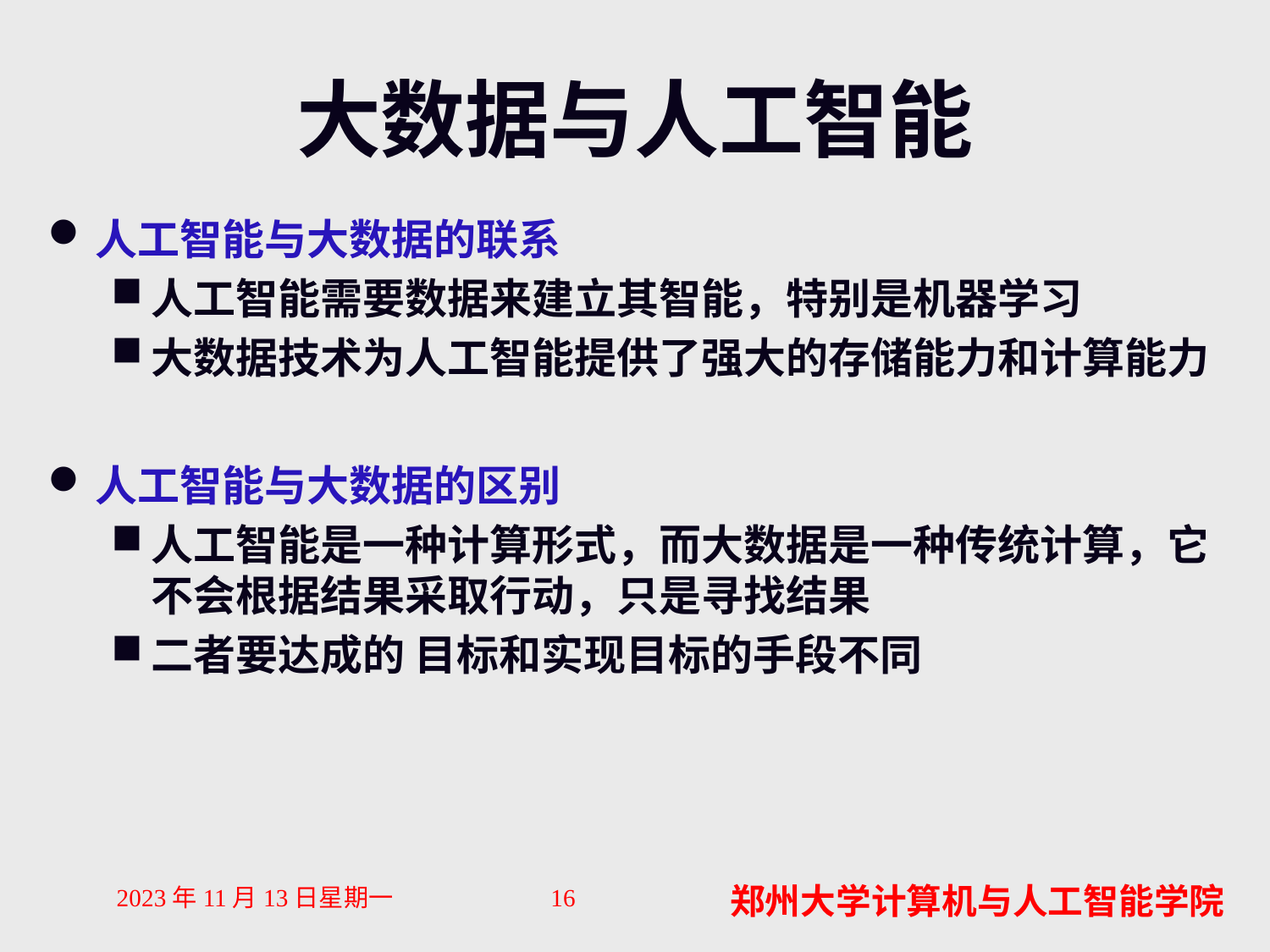

# 大数据与人工智能
人工智能与大数据的联系
人工智能需要数据来建立其智能，特别是机器学习
大数据技术为人工智能提供了强大的存储能力和计算能力

人工智能与大数据的区别
人工智能是一种计算形式，而大数据是一种传统计算，它不会根据结果采取行动，只是寻找结果
二者要达成的 目标和实现目标的手段不同